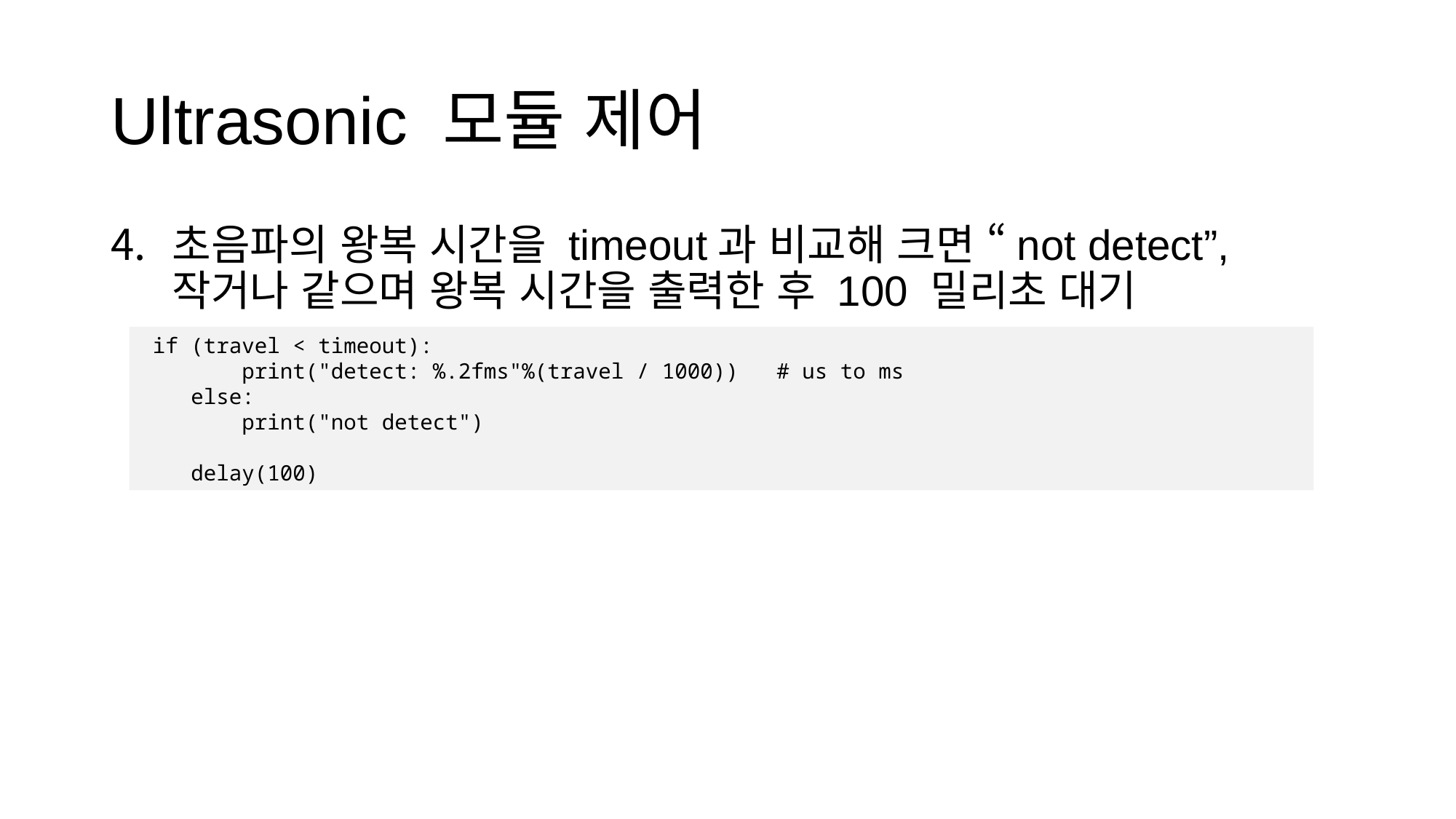

# Ultrasonic 모듈 제어
초음파의 왕복 시간을 timeout과 비교해 크면 “not detect”, 작거나 같으며 왕복 시간을 출력한 후 100 밀리초 대기
 if (travel < timeout):
        print("detect: %.2fms"%(travel / 1000))   # us to ms
    else:
        print("not detect")

    delay(100)